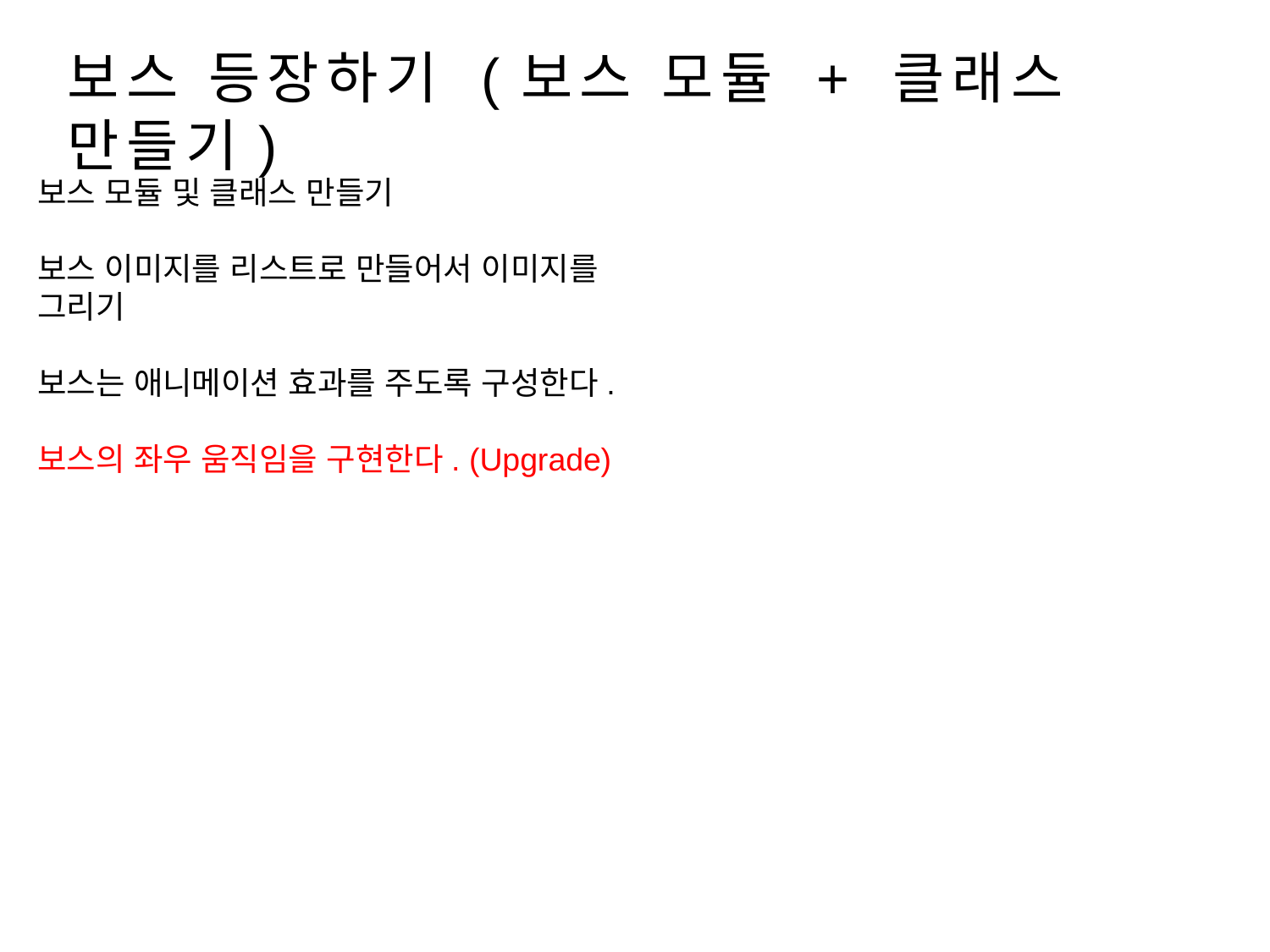

보스 등장하기 (보스 모듈 + 클래스 만들기)
보스 모듈 및 클래스 만들기

보스 이미지를 리스트로 만들어서 이미지를 그리기

보스는 애니메이션 효과를 주도록 구성한다.

보스의 좌우 움직임을 구현한다. (Upgrade)